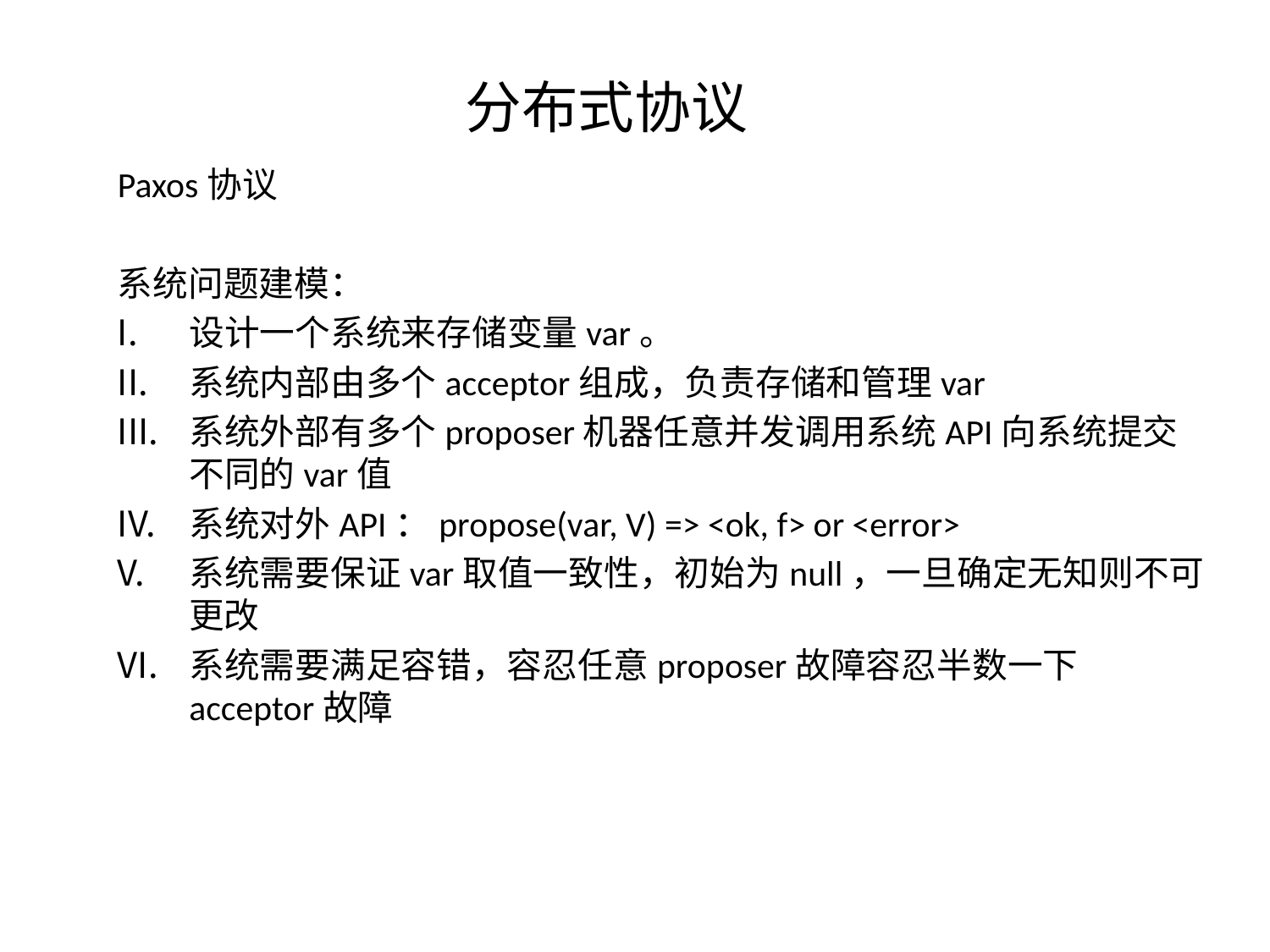

# 分布式协议
Paxos协议

系统问题建模：
设计一个系统来存储变量var。
系统内部由多个acceptor组成，负责存储和管理var
系统外部有多个proposer机器任意并发调用系统API向系统提交不同的var值
系统对外API：propose(var, V) => <ok, f> or <error>
系统需要保证var取值一致性，初始为null，一旦确定无知则不可更改
系统需要满足容错，容忍任意proposer故障容忍半数一下acceptor故障